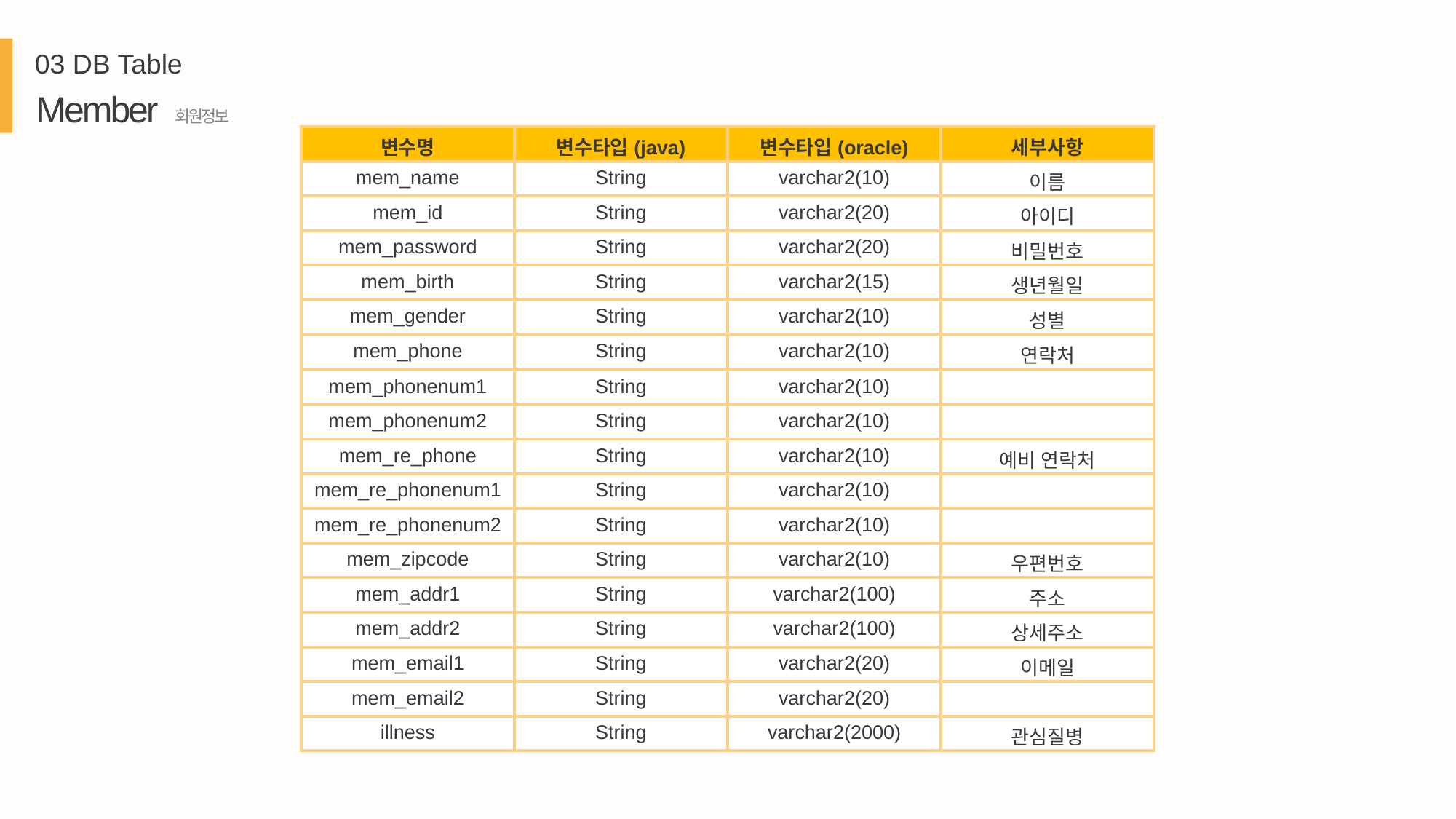

03 DB Table
Member 회원정보
| 변수명 | 변수타입(java) | 변수타입(oracle) | 세부사항 |
| --- | --- | --- | --- |
| mem\_name | String | varchar2(10) | 이름 |
| mem\_id | String | varchar2(20) | 아이디 |
| mem\_password | String | varchar2(20) | 비밀번호 |
| mem\_birth | String | varchar2(15) | 생년월일 |
| mem\_gender | String | varchar2(10) | 성별 |
| mem\_phone | String | varchar2(10) | 연락처 |
| mem\_phonenum1 | String | varchar2(10) |  |
| mem\_phonenum2 | String | varchar2(10) |  |
| mem\_re\_phone | String | varchar2(10) | 예비 연락처 |
| mem\_re\_phonenum1 | String | varchar2(10) |  |
| mem\_re\_phonenum2 | String | varchar2(10) |  |
| mem\_zipcode | String | varchar2(10) | 우편번호 |
| mem\_addr1 | String | varchar2(100) | 주소 |
| mem\_addr2 | String | varchar2(100) | 상세주소 |
| mem\_email1 | String | varchar2(20) | 이메일 |
| mem\_email2 | String | varchar2(20) |  |
| illness | String | varchar2(2000) | 관심질병 |